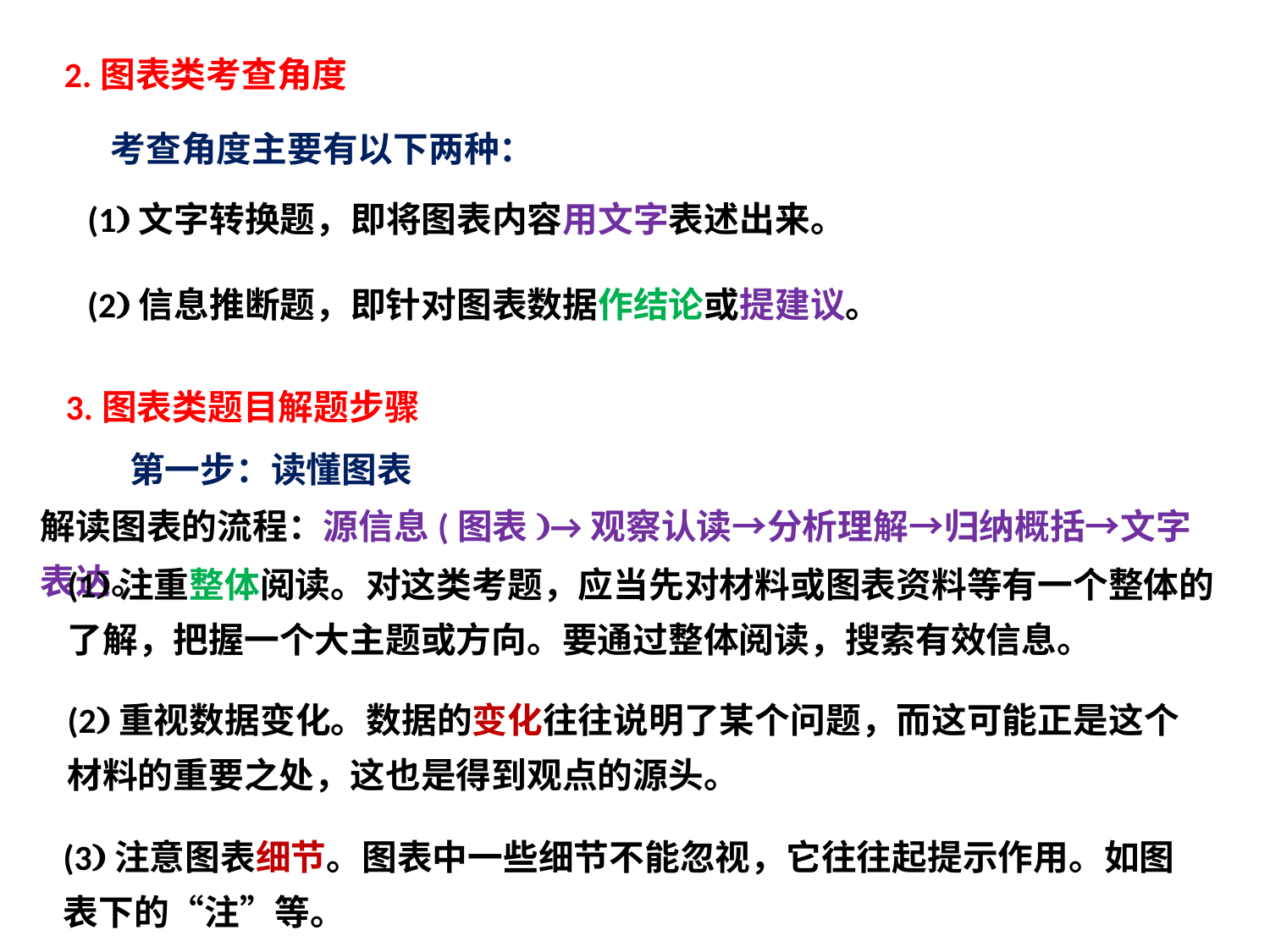

2.图表类考查角度
考查角度主要有以下两种：
(1)文字转换题，即将图表内容用文字表述出来。
(2)信息推断题，即针对图表数据作结论或提建议。
3.图表类题目解题步骤
第一步：读懂图表
解读图表的流程：源信息(图表)→观察认读→分析理解→归纳概括→文字表达。
(1)注重整体阅读。对这类考题，应当先对材料或图表资料等有一个整体的了解，把握一个大主题或方向。要通过整体阅读，搜索有效信息。
(2)重视数据变化。数据的变化往往说明了某个问题，而这可能正是这个材料的重要之处，这也是得到观点的源头。
(3)注意图表细节。图表中一些细节不能忽视，它往往起提示作用。如图表下的“注”等。